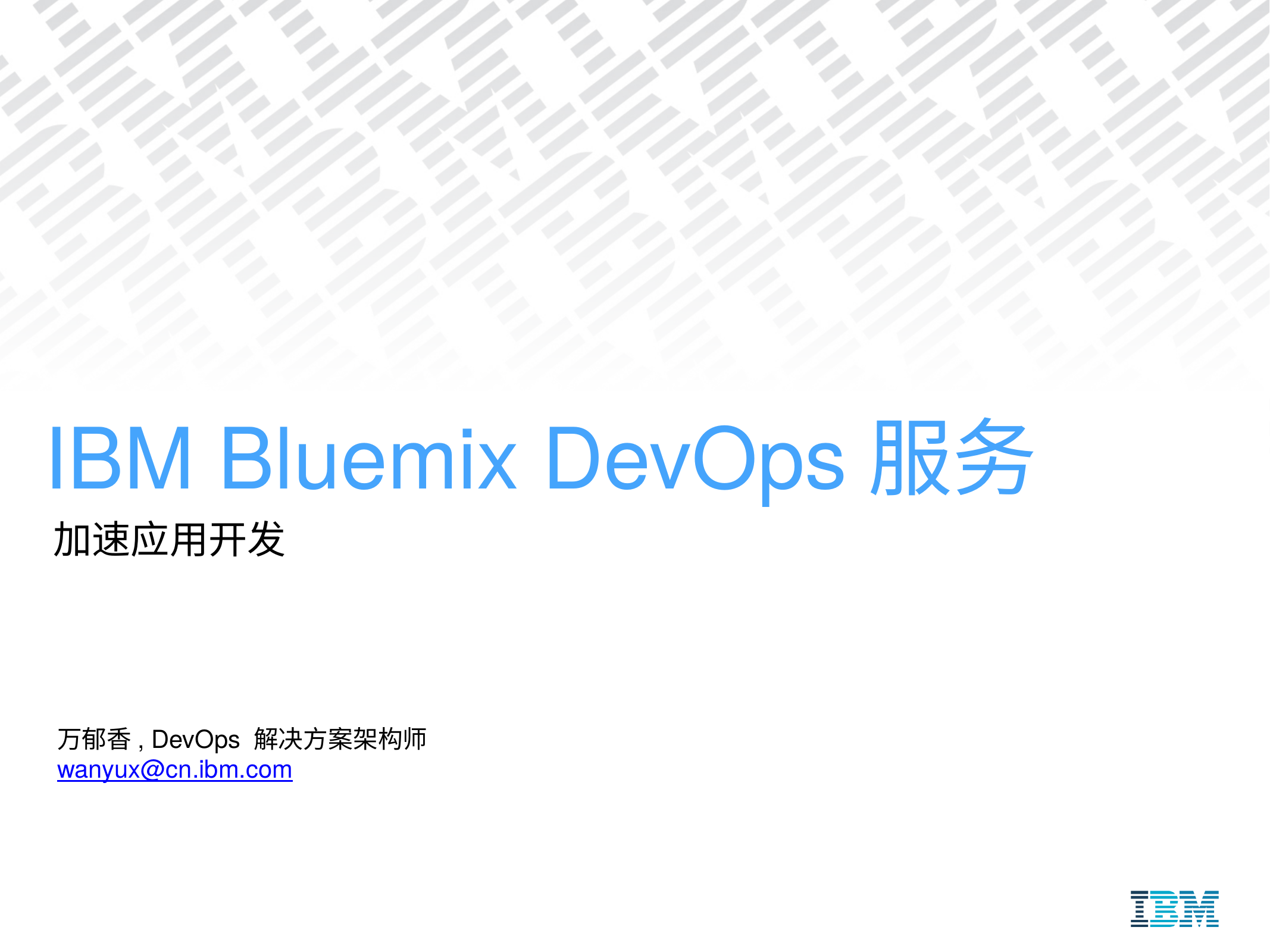

# IBM Bluemix DevOps服务
加速应用开发
万郁香, DevOps 解决方案架构师
wanyux@cn.ibm.com